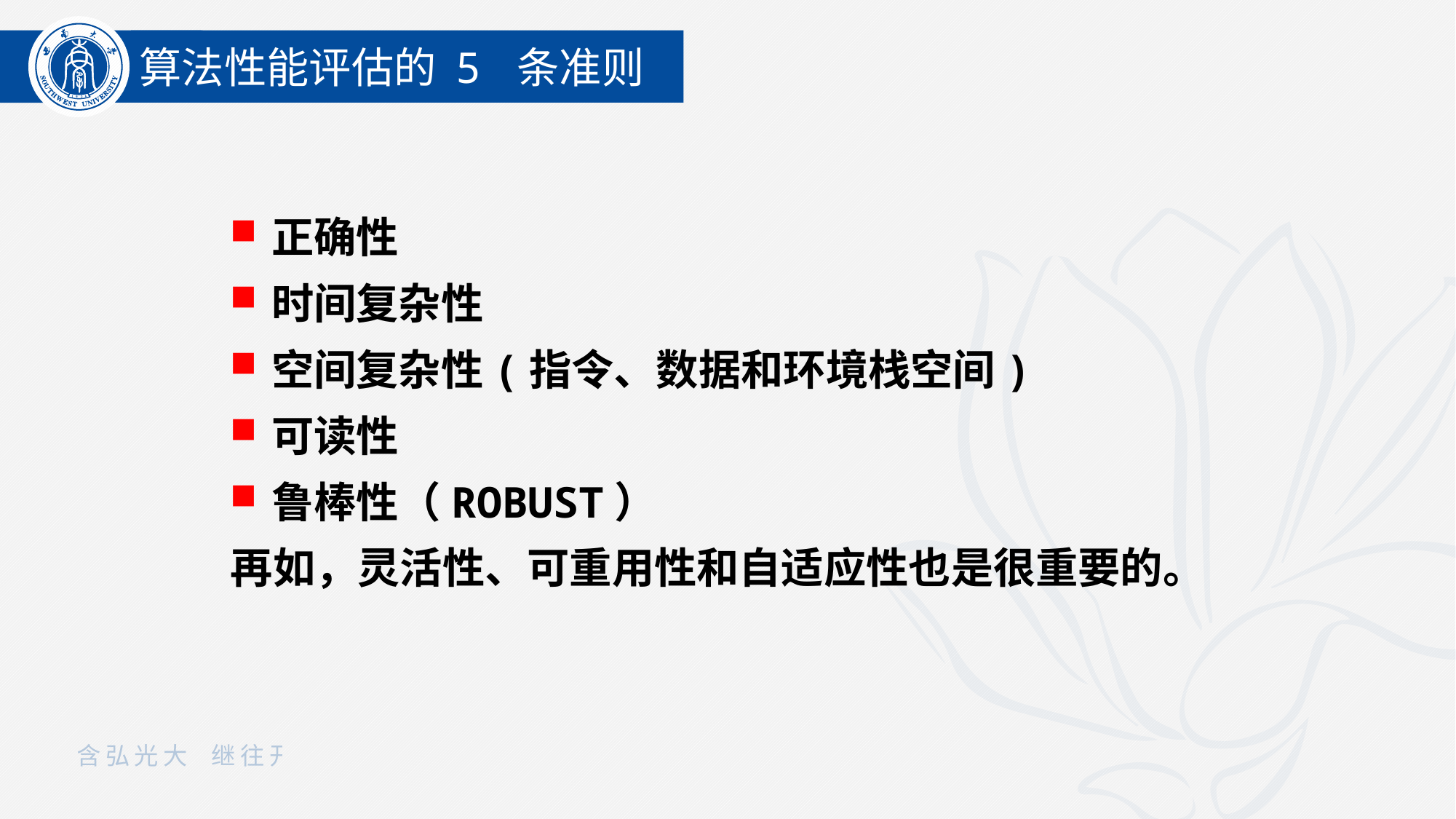

算法性能评估的 5 条准则
正确性
时间复杂性
空间复杂性(指令、数据和环境栈空间)
可读性
鲁棒性（ROBUST）
再如，灵活性、可重用性和自适应性也是很重要的。